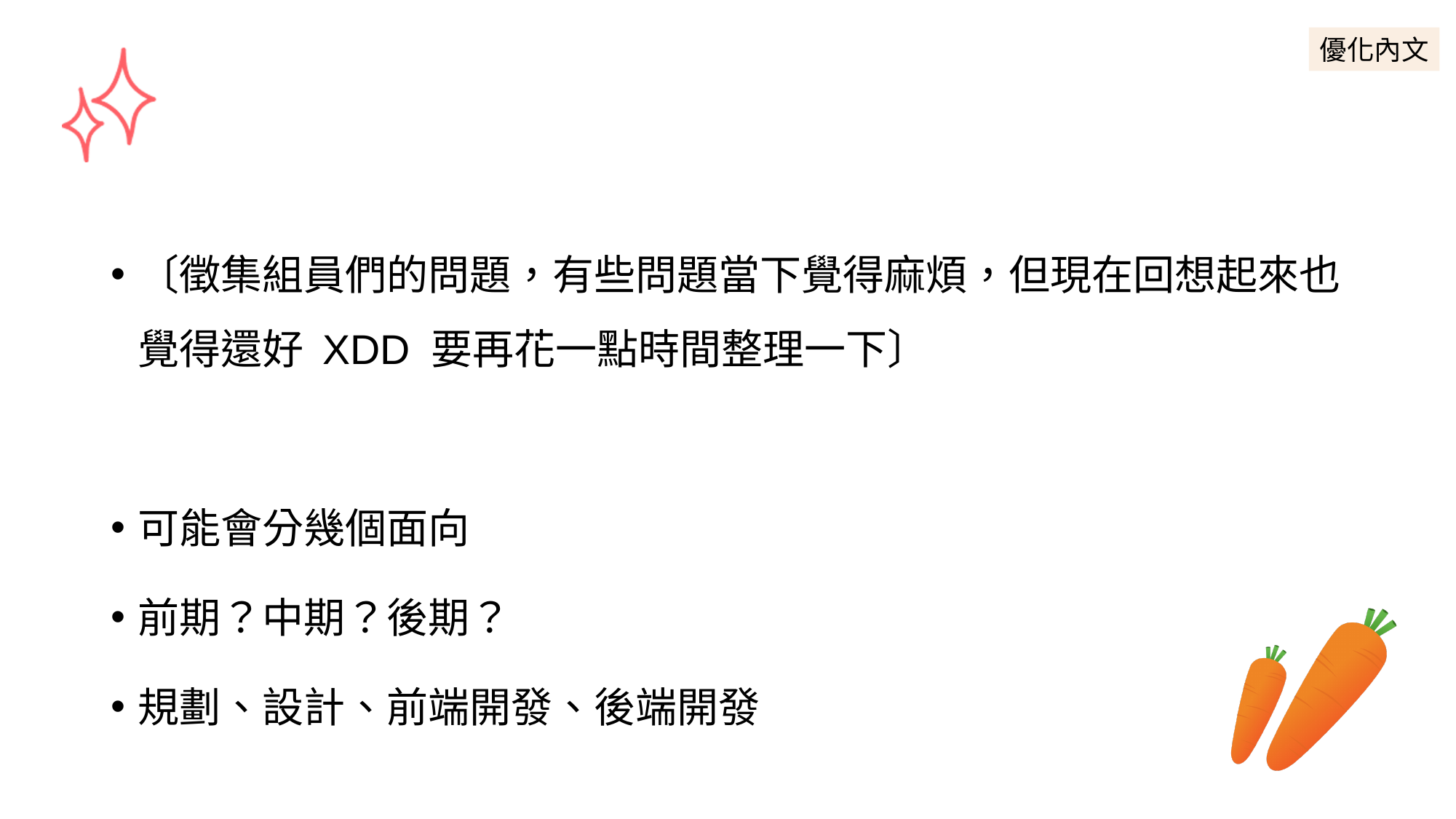

優化內文
#
〔徵集組員們的問題，有些問題當下覺得麻煩，但現在回想起來也覺得還好 XDD 要再花一點時間整理一下〕

可能會分幾個面向
前期？中期？後期？
規劃、設計、前端開發、後端開發